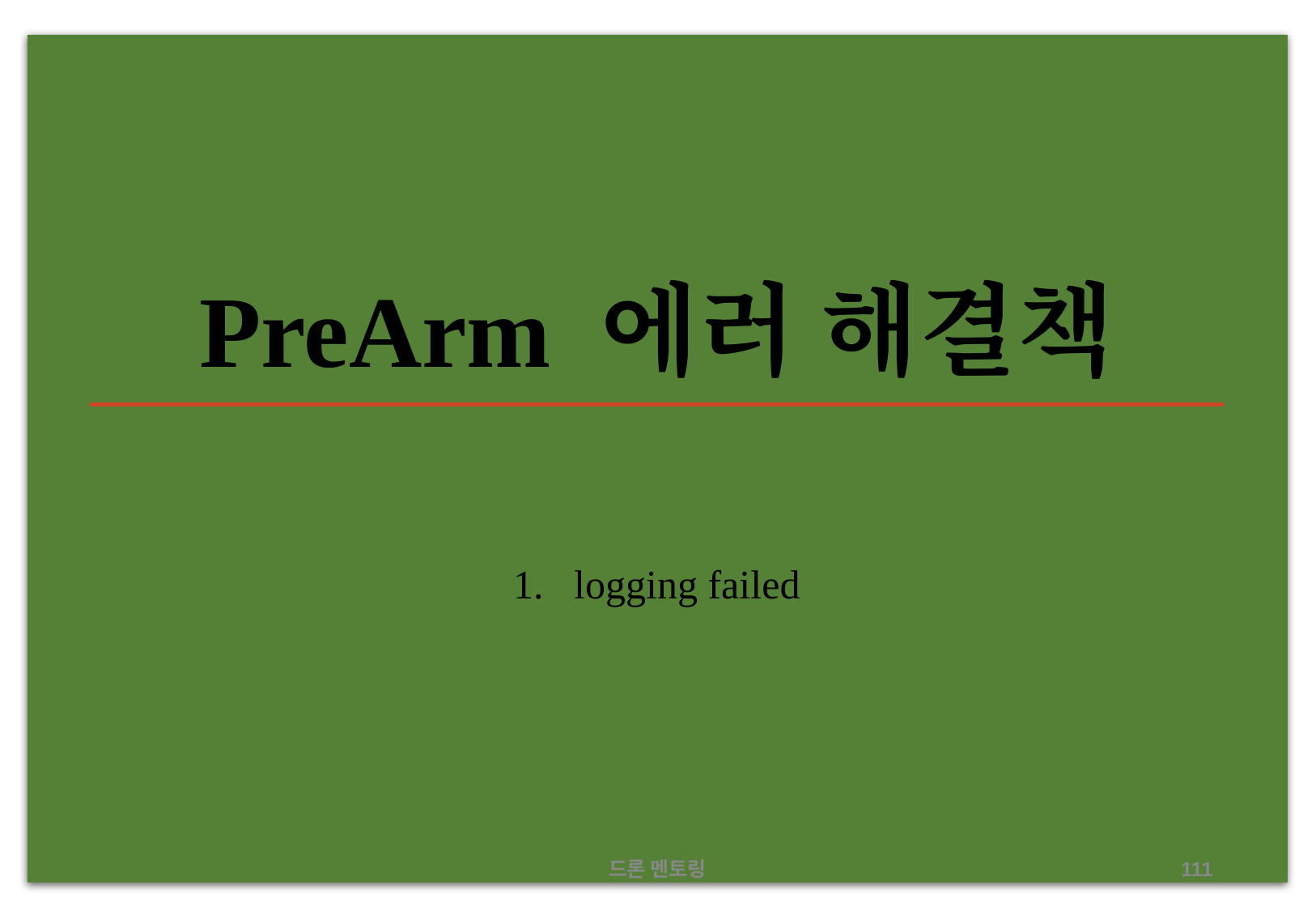

# PreArm 에러 해결책
logging failed

드론 멘토링
111